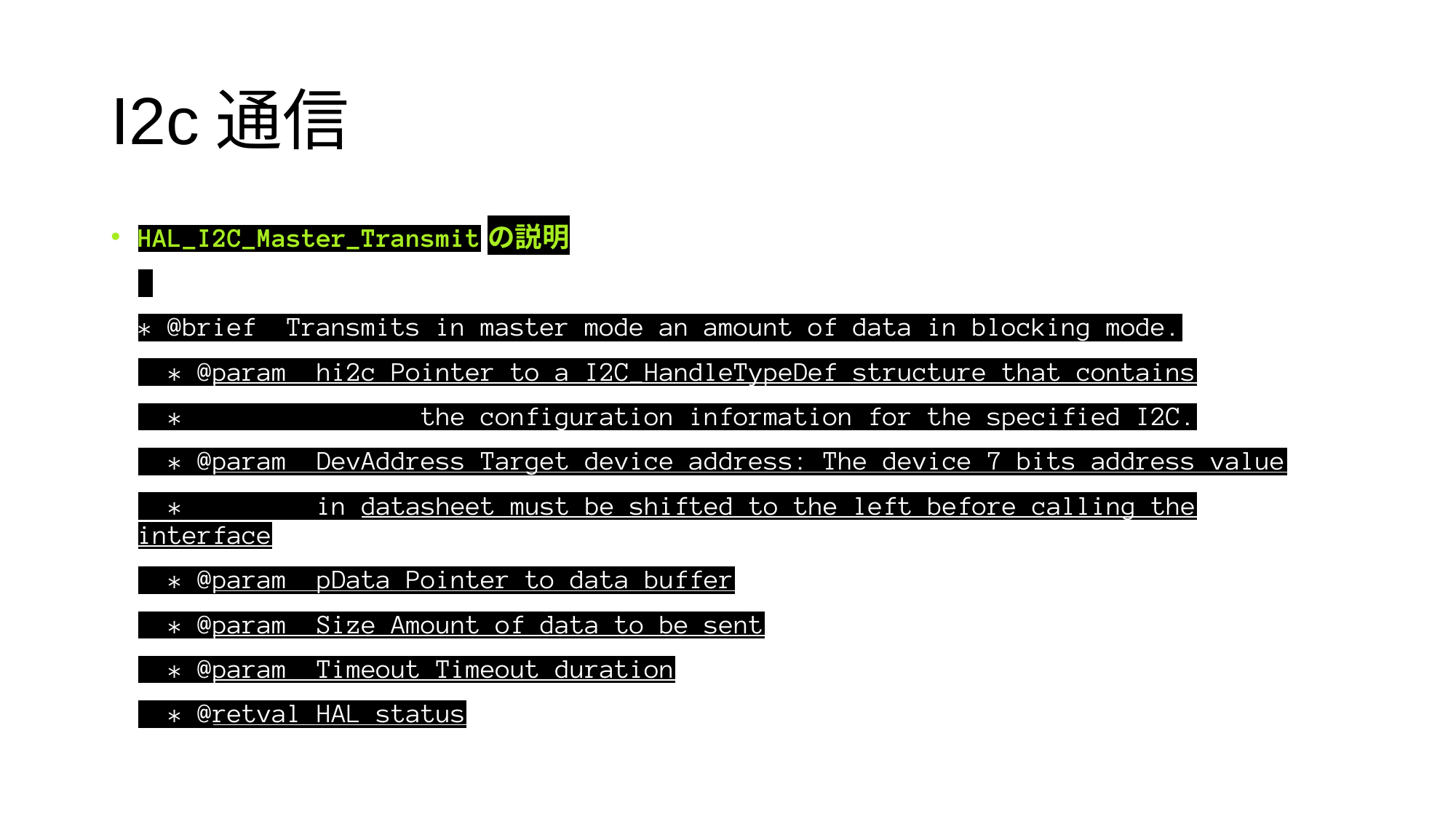

# I2c通信
HAL_I2C_Master_Transmitの説明

* @brief  Transmits in master mode an amount of data in blocking mode.
  * @param  hi2c Pointer to a I2C_HandleTypeDef structure that contains
  *                the configuration information for the specified I2C.
  * @param  DevAddress Target device address: The device 7 bits address value
  *         in datasheet must be shifted to the left before calling the interface
  * @param  pData Pointer to data buffer
  * @param  Size Amount of data to be sent
  * @param  Timeout Timeout duration
  * @retval HAL status